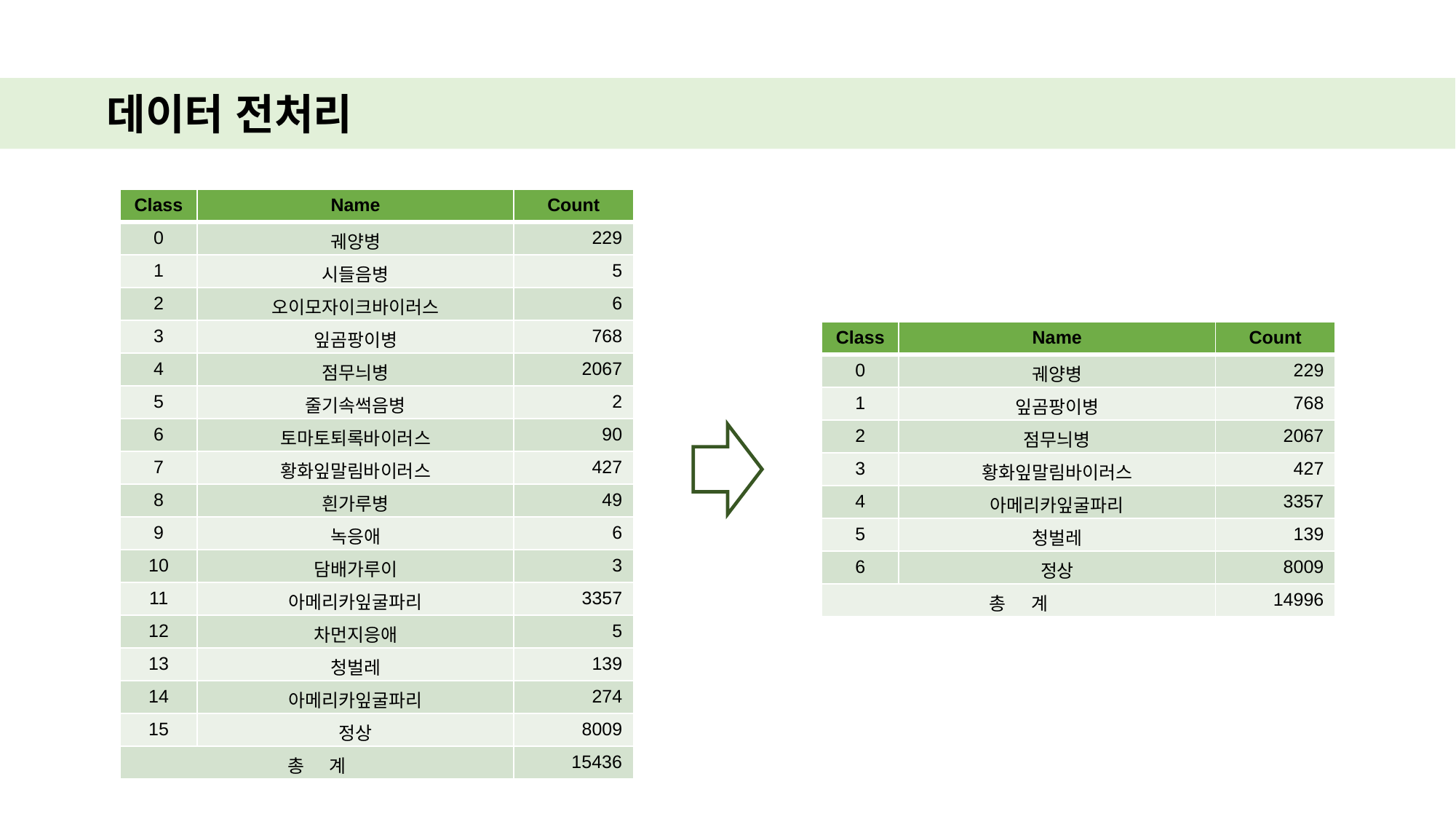

데이터 전처리
| Class | Name | Count |
| --- | --- | --- |
| 0 | 궤양병 | 229 |
| 1 | 시들음병 | 5 |
| 2 | 오이모자이크바이러스 | 6 |
| 3 | 잎곰팡이병 | 768 |
| 4 | 점무늬병 | 2067 |
| 5 | 줄기속썩음병 | 2 |
| 6 | 토마토퇴록바이러스 | 90 |
| 7 | 황화잎말림바이러스 | 427 |
| 8 | 흰가루병 | 49 |
| 9 | 녹응애 | 6 |
| 10 | 담배가루이 | 3 |
| 11 | 아메리카잎굴파리 | 3357 |
| 12 | 차먼지응애 | 5 |
| 13 | 청벌레 | 139 |
| 14 | 아메리카잎굴파리 | 274 |
| 15 | 정상 | 8009 |
| 총 계 |  | 15436 |
| Class | Name | Count |
| --- | --- | --- |
| 0 | 궤양병 | 229 |
| 1 | 잎곰팡이병 | 768 |
| 2 | 점무늬병 | 2067 |
| 3 | 황화잎말림바이러스 | 427 |
| 4 | 아메리카잎굴파리 | 3357 |
| 5 | 청벌레 | 139 |
| 6 | 정상 | 8009 |
| 총 계 |  | 14996 |